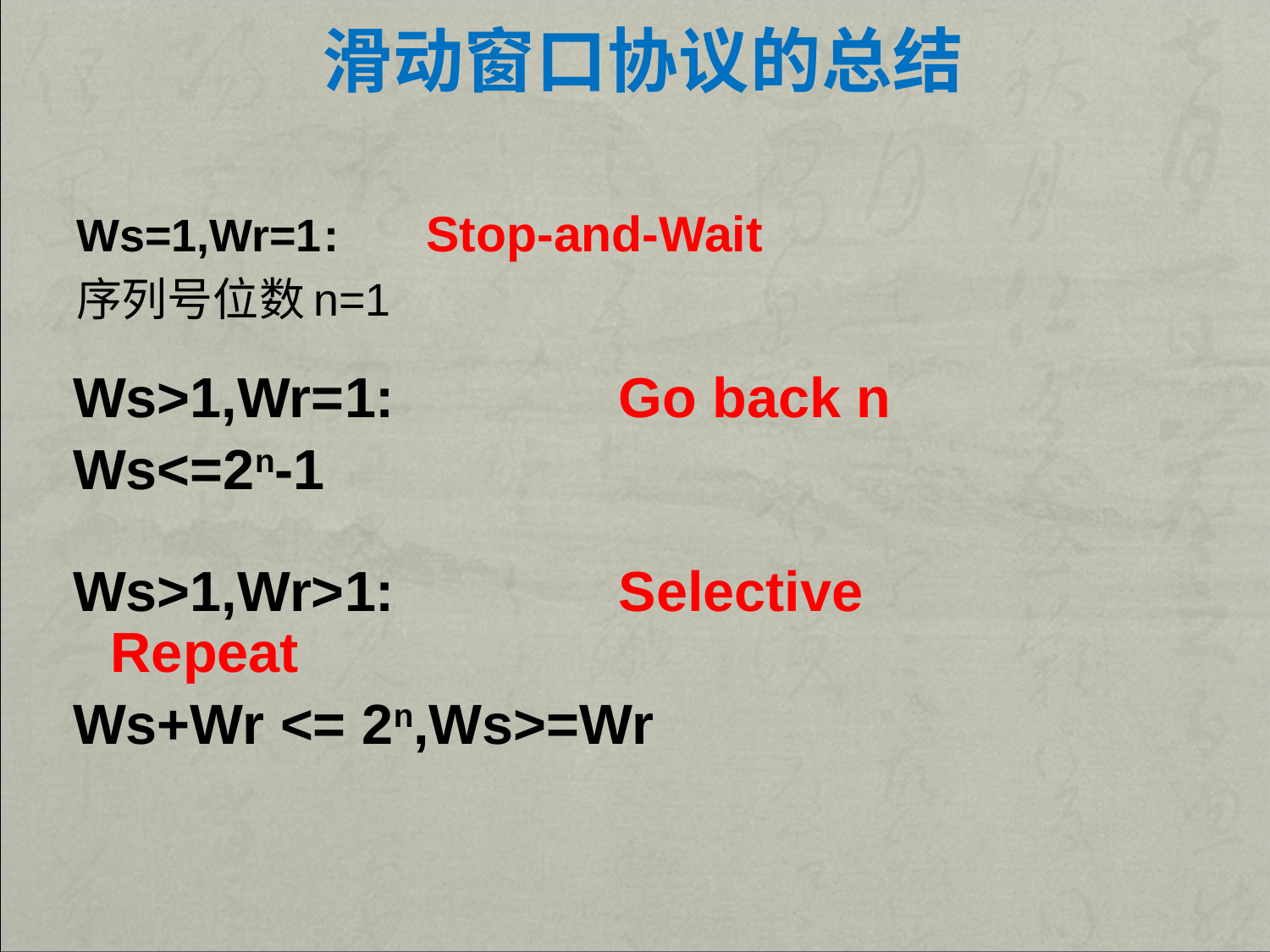

# 滑动窗口协议的总结
Ws=1,Wr=1	:		Stop-and-Wait
序列号位数n=1
Ws>1,Wr=1:		Go back n
Ws<=2n-1
Ws>1,Wr>1:		Selective Repeat
Ws+Wr <= 2n,Ws>=Wr
50